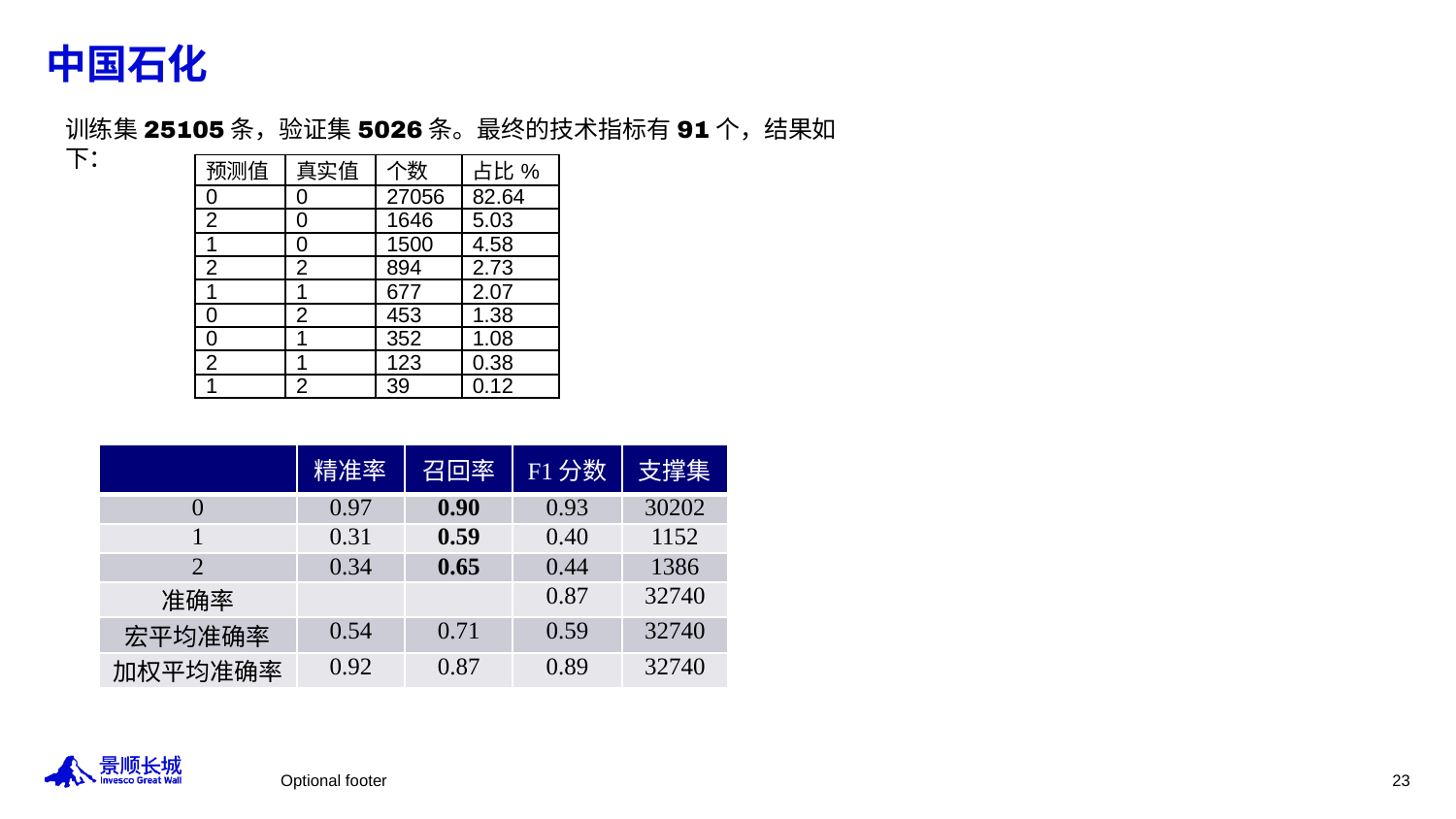

# 中国石化
训练集25105条，验证集5026条。最终的技术指标有91个，结果如下：
| 预测值 | 真实值 | 个数 | 占比% |
| --- | --- | --- | --- |
| 0 | 0 | 27056 | 82.64 |
| 2 | 0 | 1646 | 5.03 |
| 1 | 0 | 1500 | 4.58 |
| 2 | 2 | 894 | 2.73 |
| 1 | 1 | 677 | 2.07 |
| 0 | 2 | 453 | 1.38 |
| 0 | 1 | 352 | 1.08 |
| 2 | 1 | 123 | 0.38 |
| 1 | 2 | 39 | 0.12 |
|  | 精准率 | 召回率 | F1分数 | 支撑集 |
| --- | --- | --- | --- | --- |
| 0 | 0.97 | 0.90 | 0.93 | 30202 |
| 1 | 0.31 | 0.59 | 0.40 | 1152 |
| 2 | 0.34 | 0.65 | 0.44 | 1386 |
| 准确率 |  |  | 0.87 | 32740 |
| 宏平均准确率 | 0.54 | 0.71 | 0.59 | 32740 |
| 加权平均准确率 | 0.92 | 0.87 | 0.89 | 32740 |
Optional footer
23